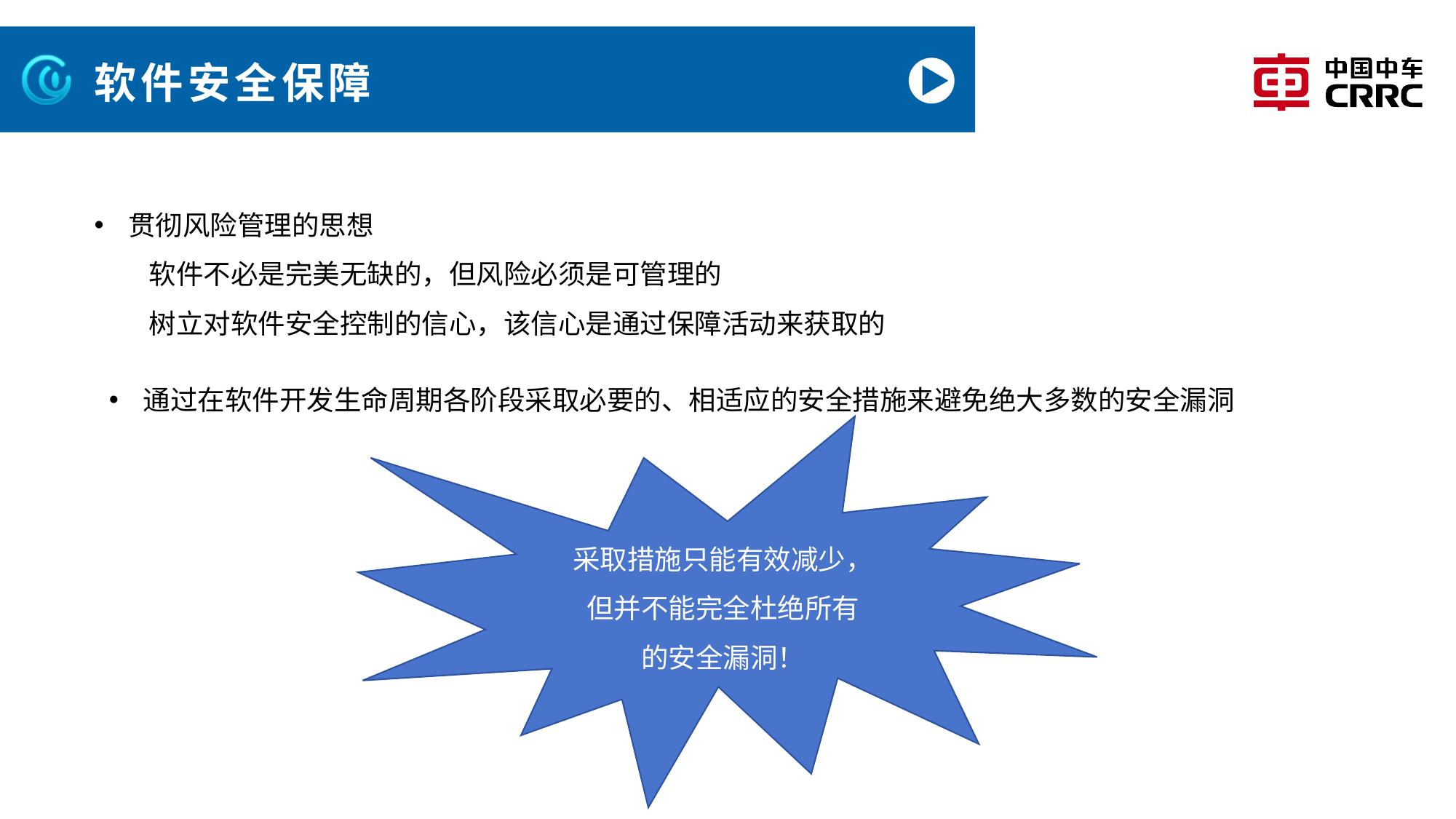

# 软件安全保障
贯彻风险管理的思想
软件不必是完美无缺的，但风险必须是可管理的
树立对软件安全控制的信心，该信心是通过保障活动来获取的
通过在软件开发生命周期各阶段采取必要的、相适应的安全措施来避免绝大多数的安全漏洞
采取措施只能有效减少，
但并不能完全杜绝所有
的安全漏洞！
17